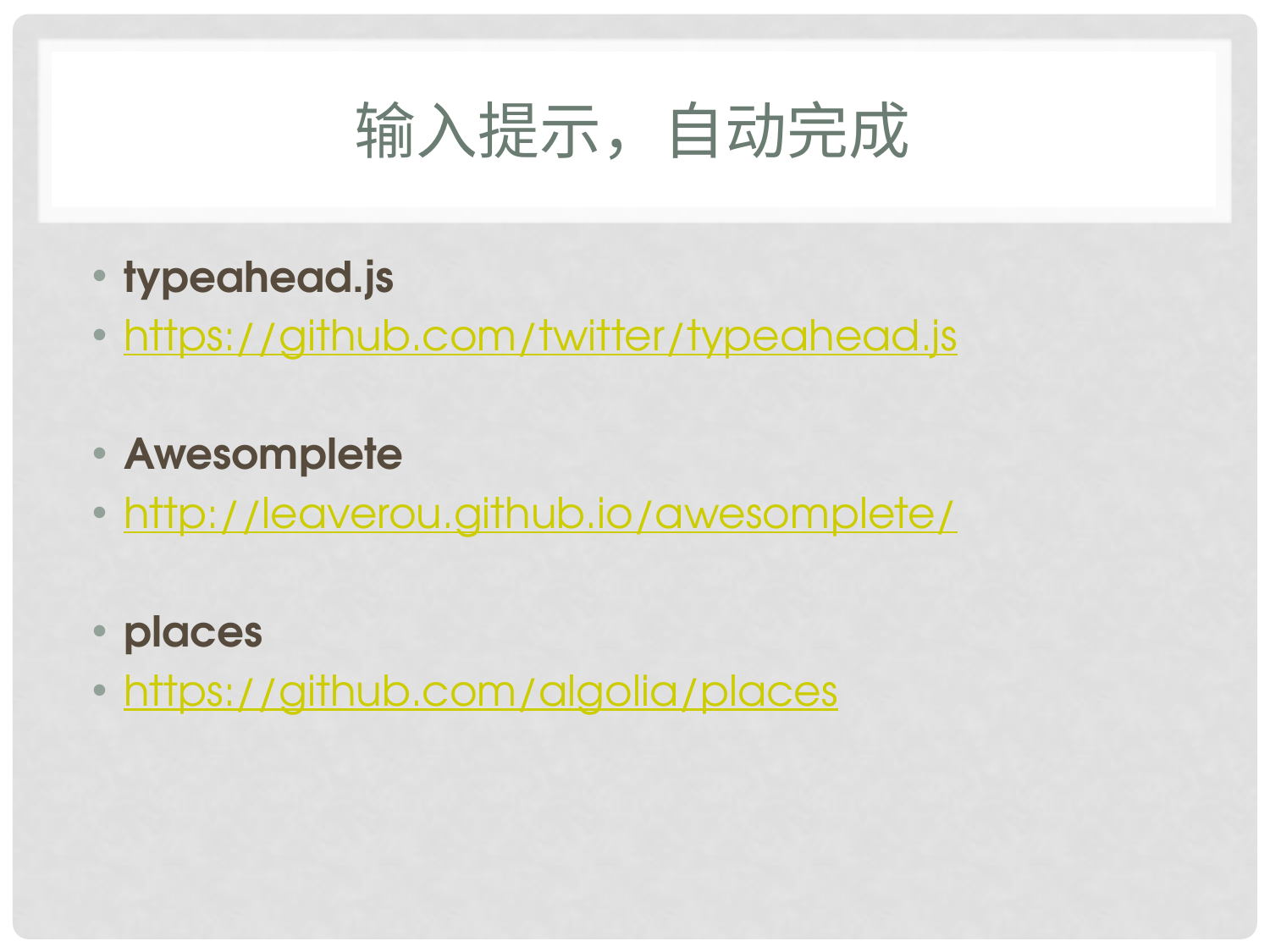

# 输入提示，自动完成
typeahead.js
https://github.com/twitter/typeahead.js

Awesomplete
http://leaverou.github.io/awesomplete/

places
https://github.com/algolia/places